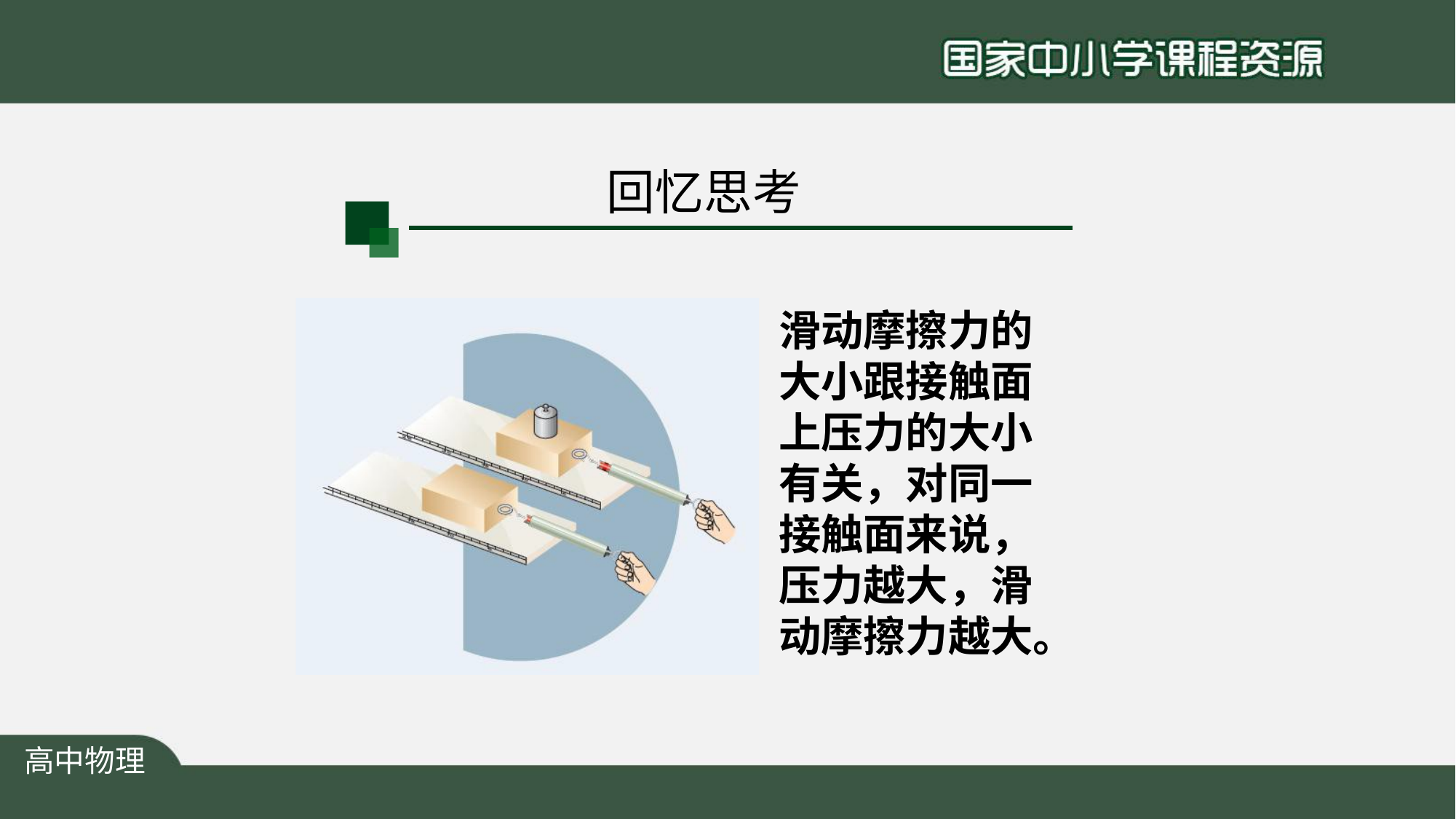

# 回忆思考

滑动摩擦力的 大小跟接触面 上压力的大小 有关，对同一 接触面来说，  压力越大，滑 动摩擦力越大。
高中物理